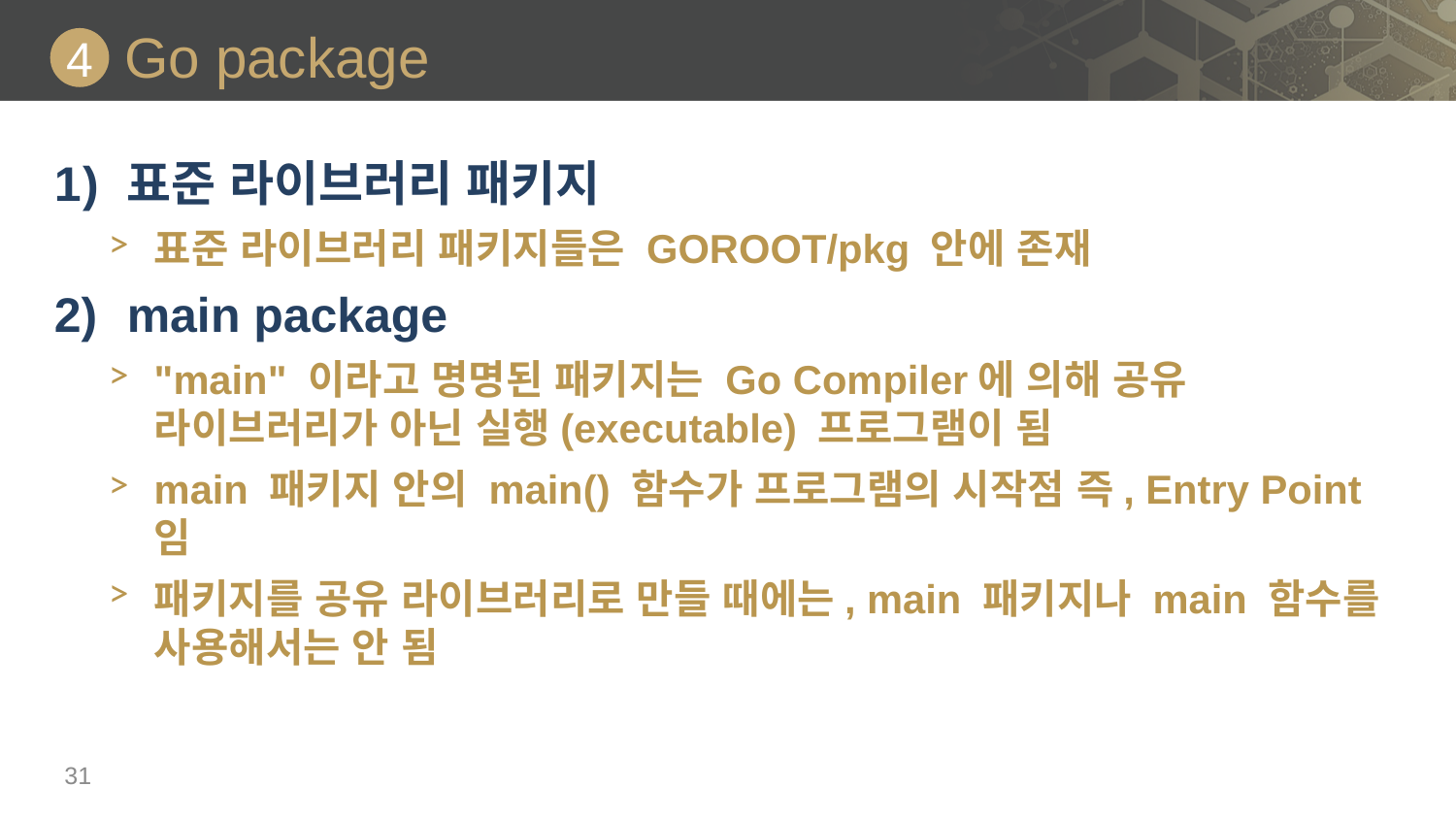

# Go package
4
표준 라이브러리 패키지
표준 라이브러리 패키지들은 GOROOT/pkg 안에 존재
main package
"main" 이라고 명명된 패키지는 Go Compiler에 의해 공유 라이브러리가 아닌 실행(executable) 프로그램이 됨
main 패키지 안의 main() 함수가 프로그램의 시작점 즉, Entry Point임
패키지를 공유 라이브러리로 만들 때에는, main 패키지나 main 함수를 사용해서는 안 됨

31